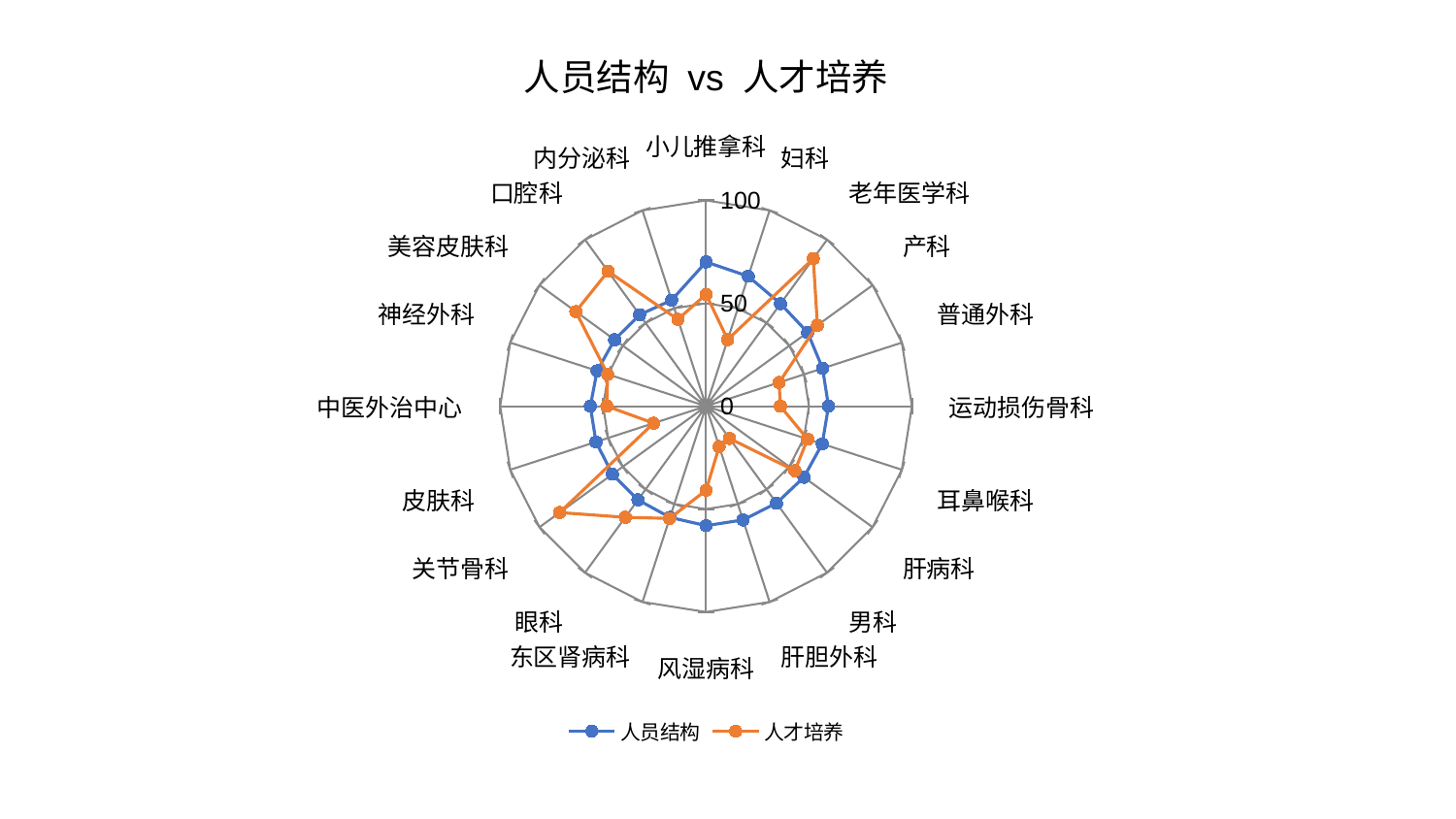

### Chart: 人员结构 vs 人才培养

| Category | 人员结构 | 人才培养 |
|---|---|---|
| 小儿推拿科 | 70.09382547852292 | 54.368348447875995 |
| 妇科 | 66.36809533125594 | 34.03725025539227 |
| 老年医学科 | 61.52919148316098 | 88.62706083143094 |
| 产科 | 61.0011517259956 | 66.88000852996451 |
| 普通外科 | 59.51865322494658 | 37.34355280998432 |
| 运动损伤骨科 | 59.46969193720183 | 36.10368682956514 |
| 耳鼻喉科 | 59.358563219059945 | 51.86389617000225 |
| 肝病科 | 58.7516754983615 | 53.34181174847024 |
| 男科 | 58.23200509304468 | 19.407874766638603 |
| 肝胆外科 | 58.107561941469896 | 20.65006945928553 |
| 风湿病科 | 58.049108330476095 | 40.85495356854681 |
| 东区肾病科 | 56.815719940612844 | 57.35904603315578 |
| 眼科 | 56.27355569450081 | 66.72569637139414 |
| 关节骨科 | 56.243590788471046 | 87.93327396862192 |
| 皮肤科 | 56.23188498147123 | 26.806689833055902 |
| 中医外治中心 | 56.21271483709702 | 48.18053619811675 |
| 神经外科 | 55.619857955974446 | 50.28647623991236 |
| 美容皮肤科 | 54.93336154043597 | 78.21297559283151 |
| 口腔科 | 54.91826675576095 | 80.9762628489503 |
| 内分泌科 | 54.15672023942964 | 44.35320345987578 |
12